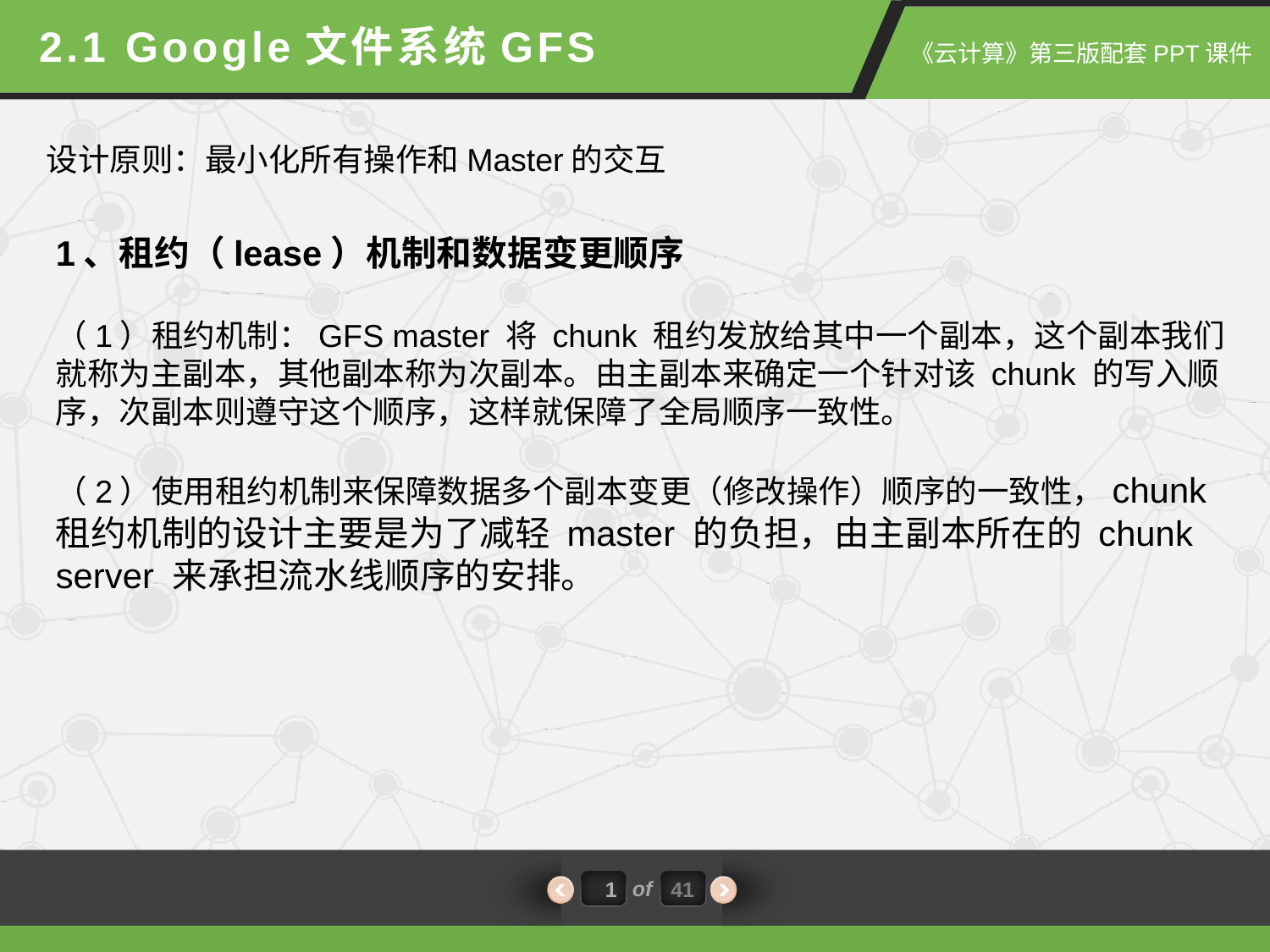

2.1 Google文件系统GFS
设计原则：最小化所有操作和Master的交互
1、租约（lease）机制和数据变更顺序

（1）租约机制：GFS master 将 chunk 租约发放给其中一个副本，这个副本我们就称为主副本，其他副本称为次副本。由主副本来确定一个针对该 chunk 的写入顺序，次副本则遵守这个顺序，这样就保障了全局顺序一致性。
（2）使用租约机制来保障数据多个副本变更（修改操作）顺序的一致性，chunk 租约机制的设计主要是为了减轻 master 的负担，由主副本所在的 chunk   server 来承担流水线顺序的安排。
1